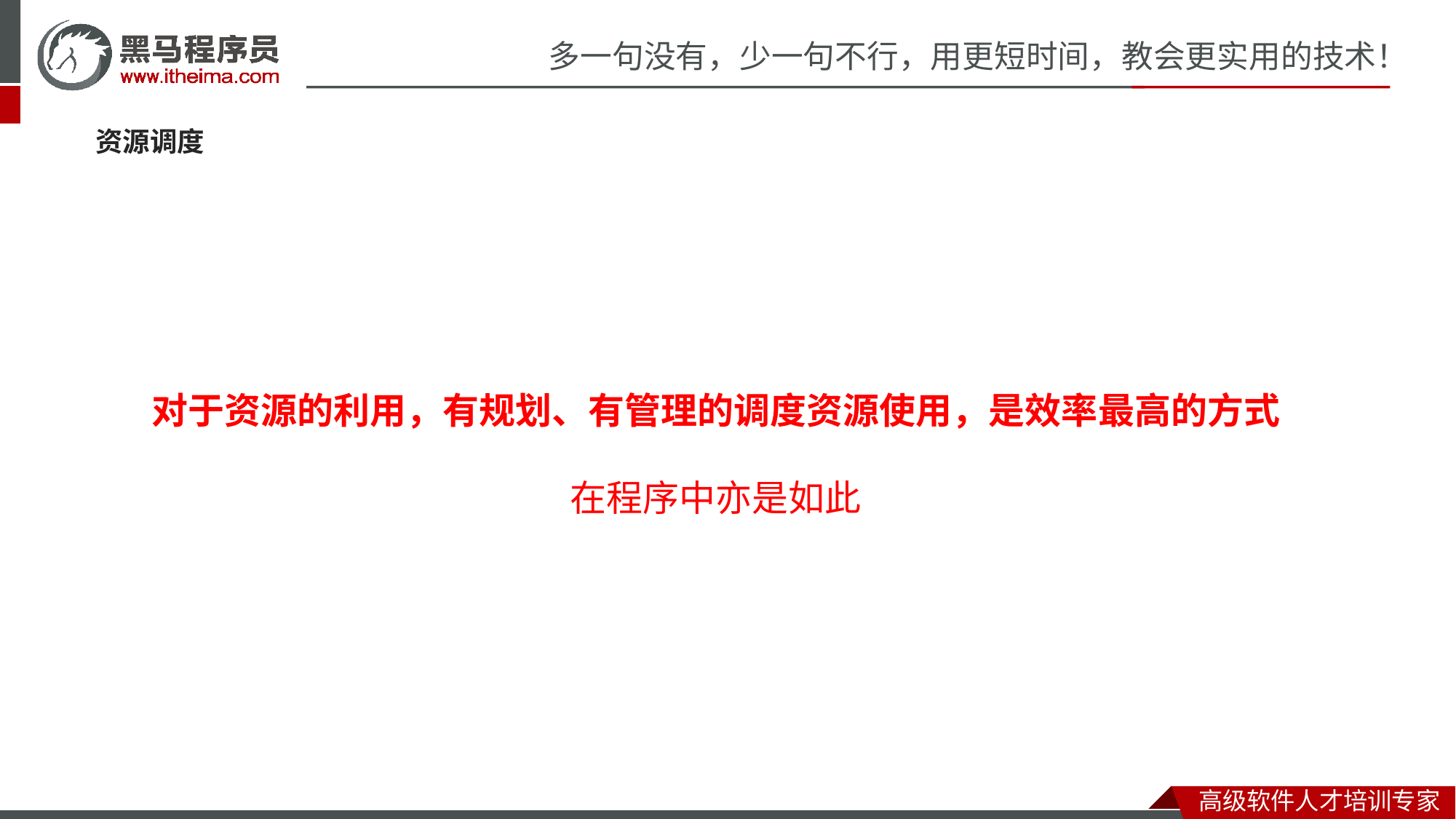

资源调度
对于资源的利用，有规划、有管理的调度资源使用，是效率最高的方式
在程序中亦是如此